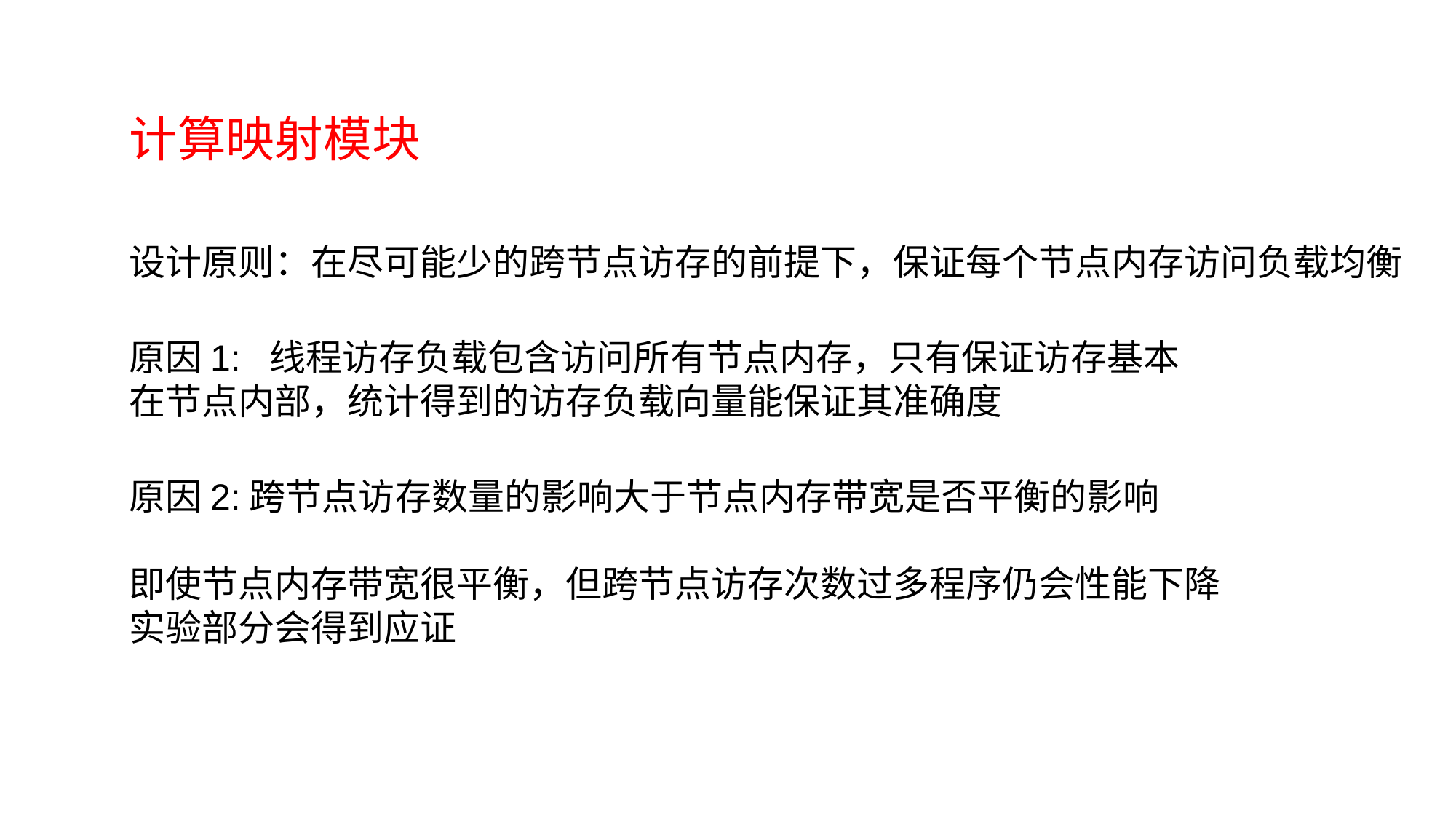

计算映射模块
设计原则：在尽可能少的跨节点访存的前提下，保证每个节点内存访问负载均衡
原因1:  线程访存负载包含访问所有节点内存，只有保证访存基本在节点内部，统计得到的访存负载向量能保证其准确度
原因2:跨节点访存数量的影响大于节点内存带宽是否平衡的影响

即使节点内存带宽很平衡，但跨节点访存次数过多程序仍会性能下降
实验部分会得到应证